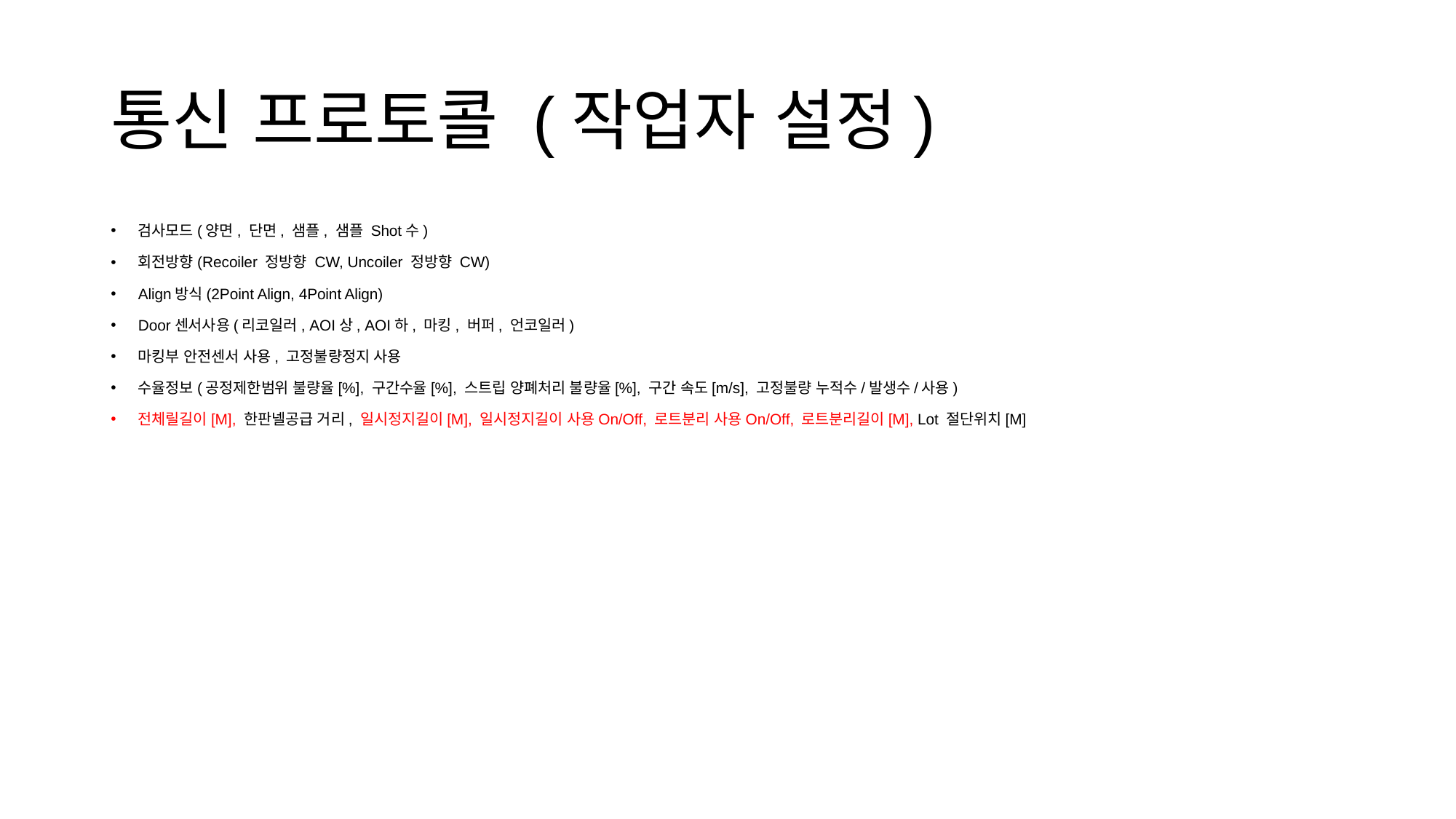

# 통신 프로토콜 (작업자 설정)
검사모드(양면, 단면, 샘플, 샘플 Shot수)
회전방향(Recoiler 정방향 CW, Uncoiler 정방향 CW)
Align방식(2Point Align, 4Point Align)
Door센서사용(리코일러, AOI상, AOI하, 마킹, 버퍼, 언코일러)
마킹부 안전센서 사용, 고정불량정지 사용
수율정보(공정제한범위 불량율[%], 구간수율[%], 스트립 양폐처리 불량율[%], 구간 속도[m/s], 고정불량 누적수/발생수/사용)
전체릴길이[M], 한판넬공급 거리, 일시정지길이[M], 일시정지길이 사용On/Off, 로트분리 사용On/Off, 로트분리길이[M], Lot 절단위치[M]